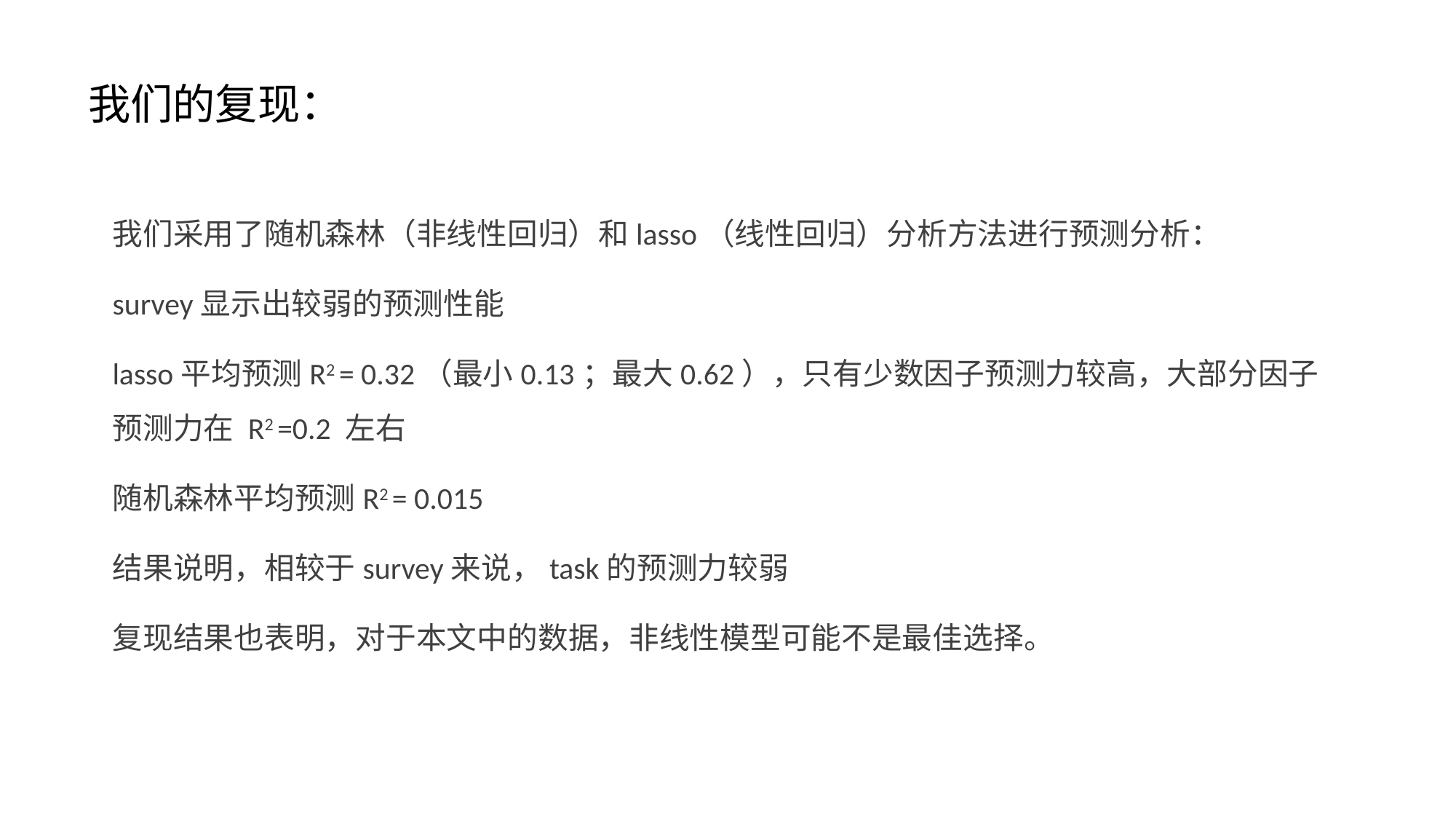

# 我们的复现：
我们采用了随机森林（非线性回归）和lasso（线性回归）分析方法进行预测分析：
survey显示出较弱的预测性能
lasso平均预测R2 = 0.32（最小0.13；最大0.62），只有少数因子预测力较高，大部分因子预测力在 R2 =0.2 左右
随机森林平均预测R2 = 0.015
结果说明，相较于survey来说，task的预测力较弱
复现结果也表明，对于本文中的数据，非线性模型可能不是最佳选择。